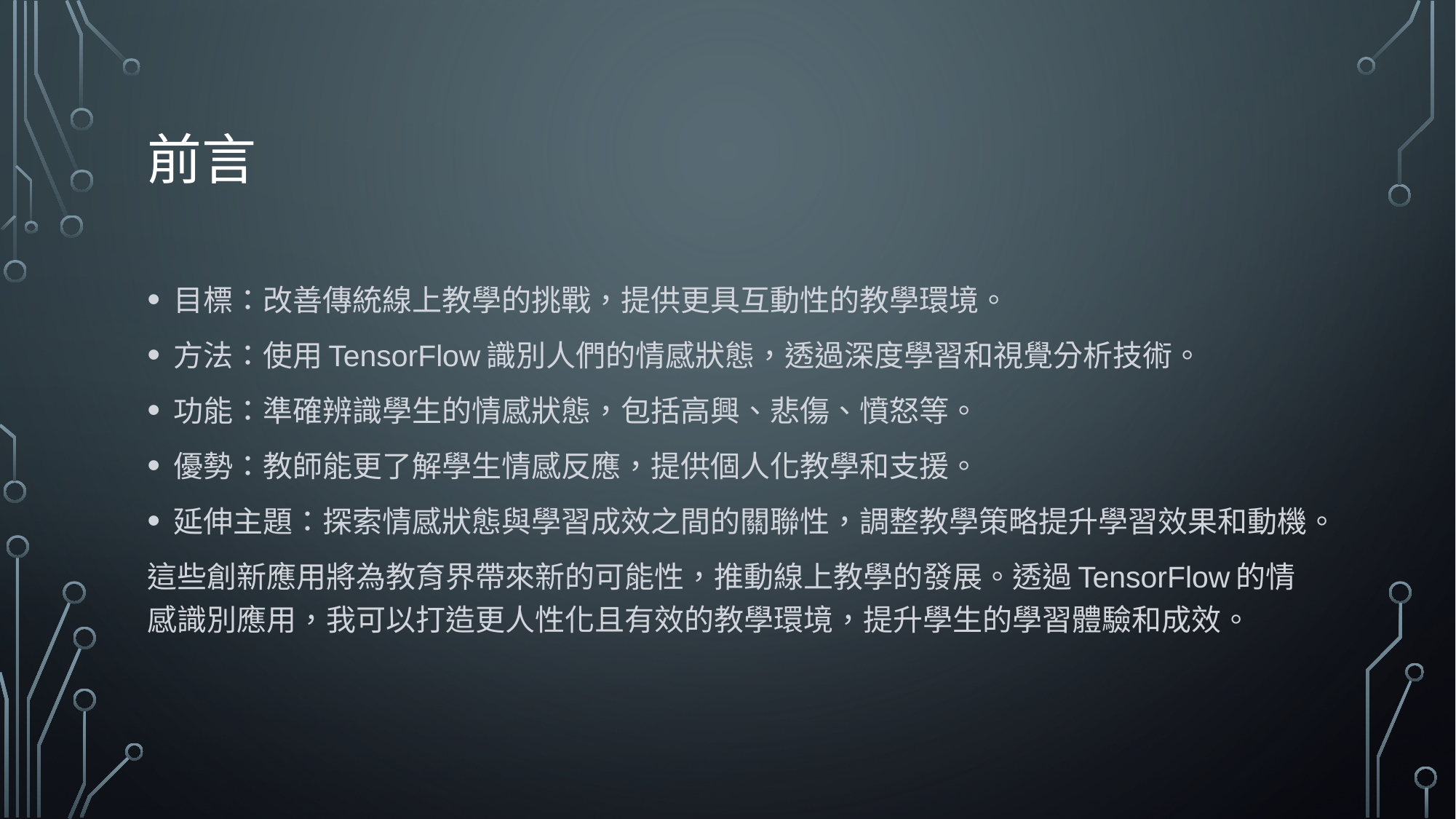

# 前言
目標：改善傳統線上教學的挑戰，提供更具互動性的教學環境。
方法：使用TensorFlow識別人們的情感狀態，透過深度學習和視覺分析技術。
功能：準確辨識學生的情感狀態，包括高興、悲傷、憤怒等。
優勢：教師能更了解學生情感反應，提供個人化教學和支援。
延伸主題：探索情感狀態與學習成效之間的關聯性，調整教學策略提升學習效果和動機。
這些創新應用將為教育界帶來新的可能性，推動線上教學的發展。透過TensorFlow的情感識別應用，我可以打造更人性化且有效的教學環境，提升學生的學習體驗和成效。